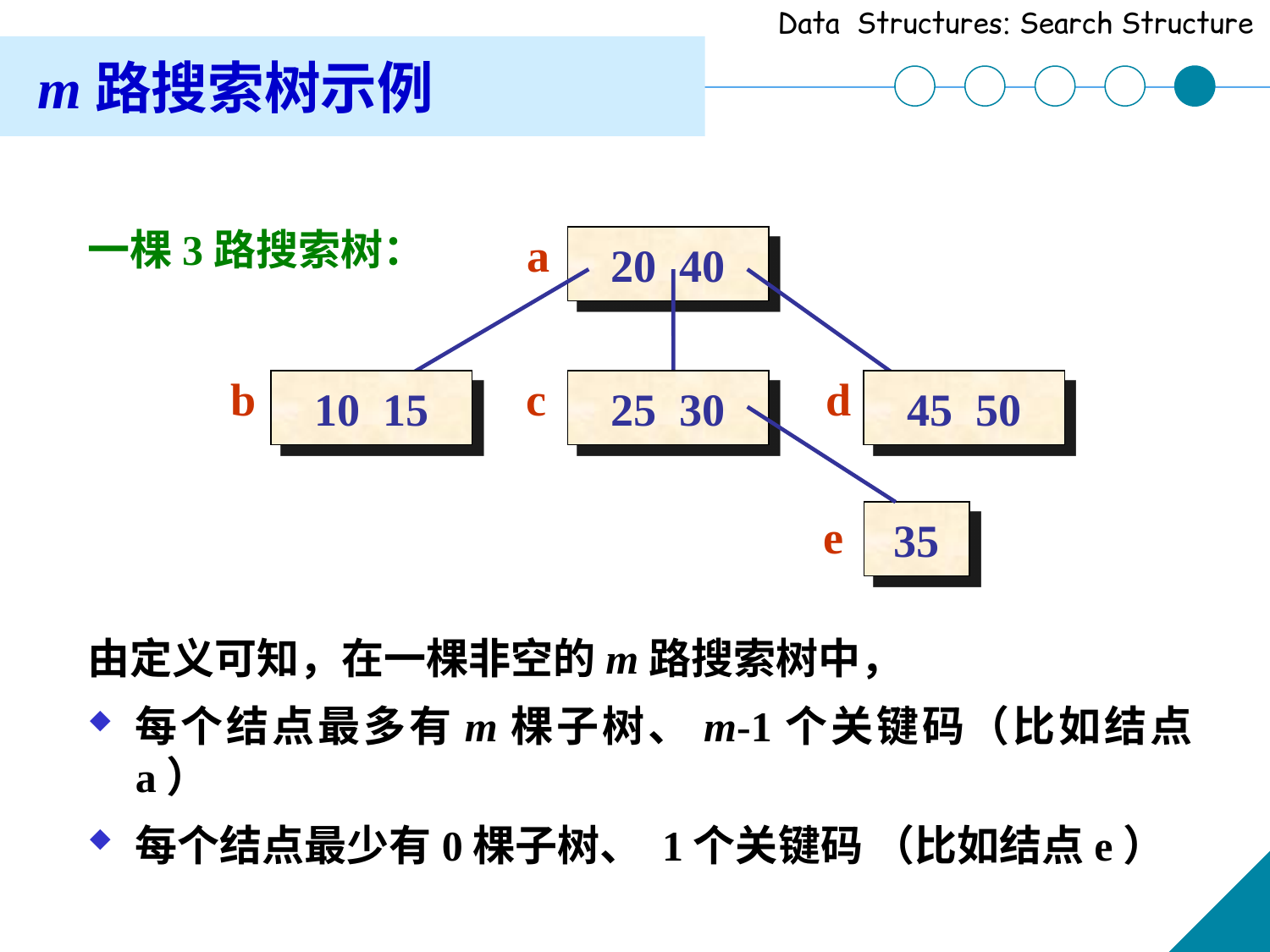

m路搜索树示例

一棵3路搜索树：
a
20  40

b
c
d
10  15
25  30
45  50

e
35
由定义可知，在一棵非空的m路搜索树中，
每个结点最多有m棵子树、m-1个关键码（比如结点a）
每个结点最少有0棵子树、 1个关键码 （比如结点e）